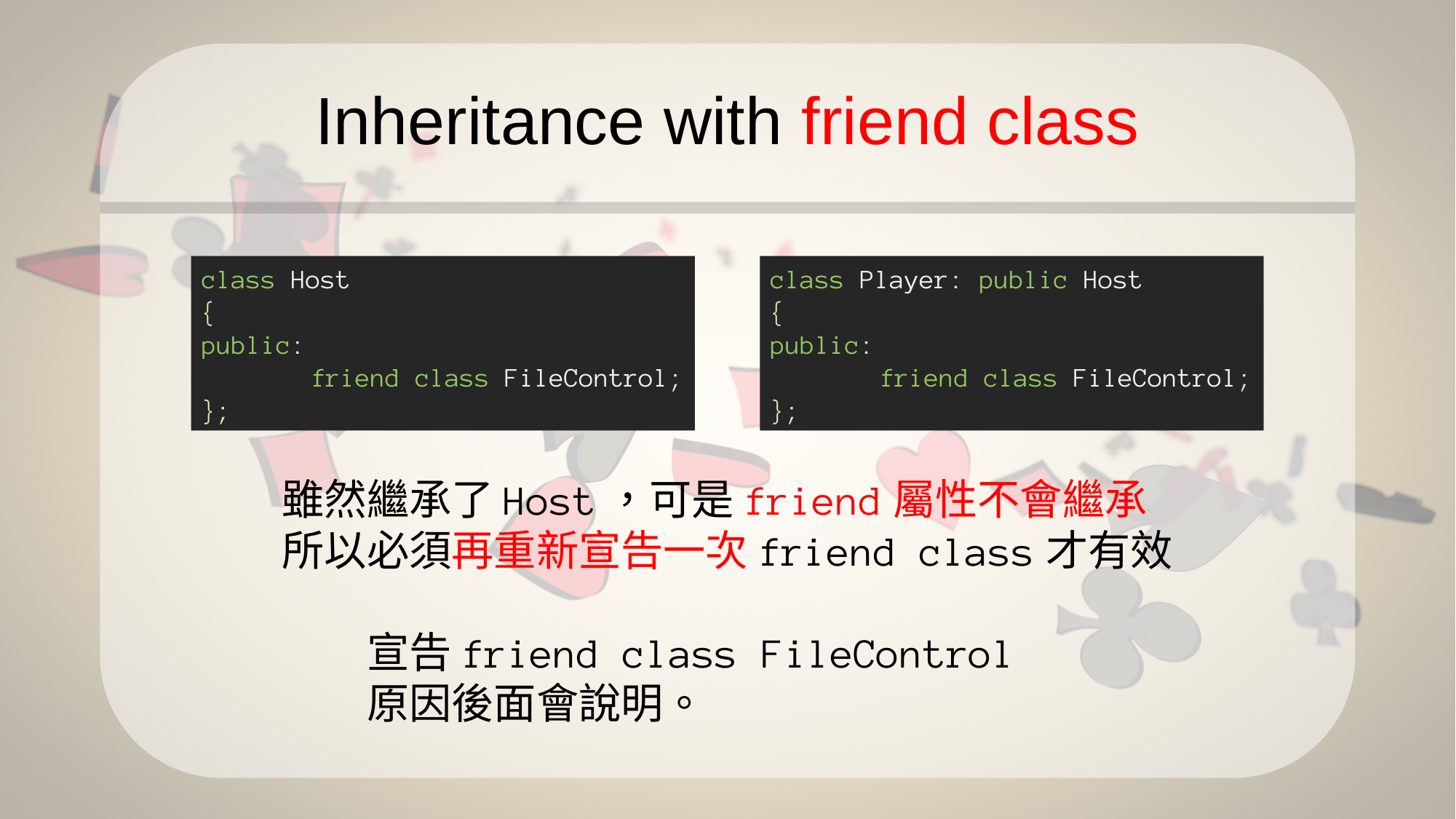

# Inheritance with friend class
class Host
{
public:
	friend class FileControl;
};
class Player: public Host
{
public:
	friend class FileControl;
};
雖然繼承了Host，可是friend屬性不會繼承
所以必須再重新宣告一次friend class才有效

　　宣告friend class FileControl
　　原因後面會說明。